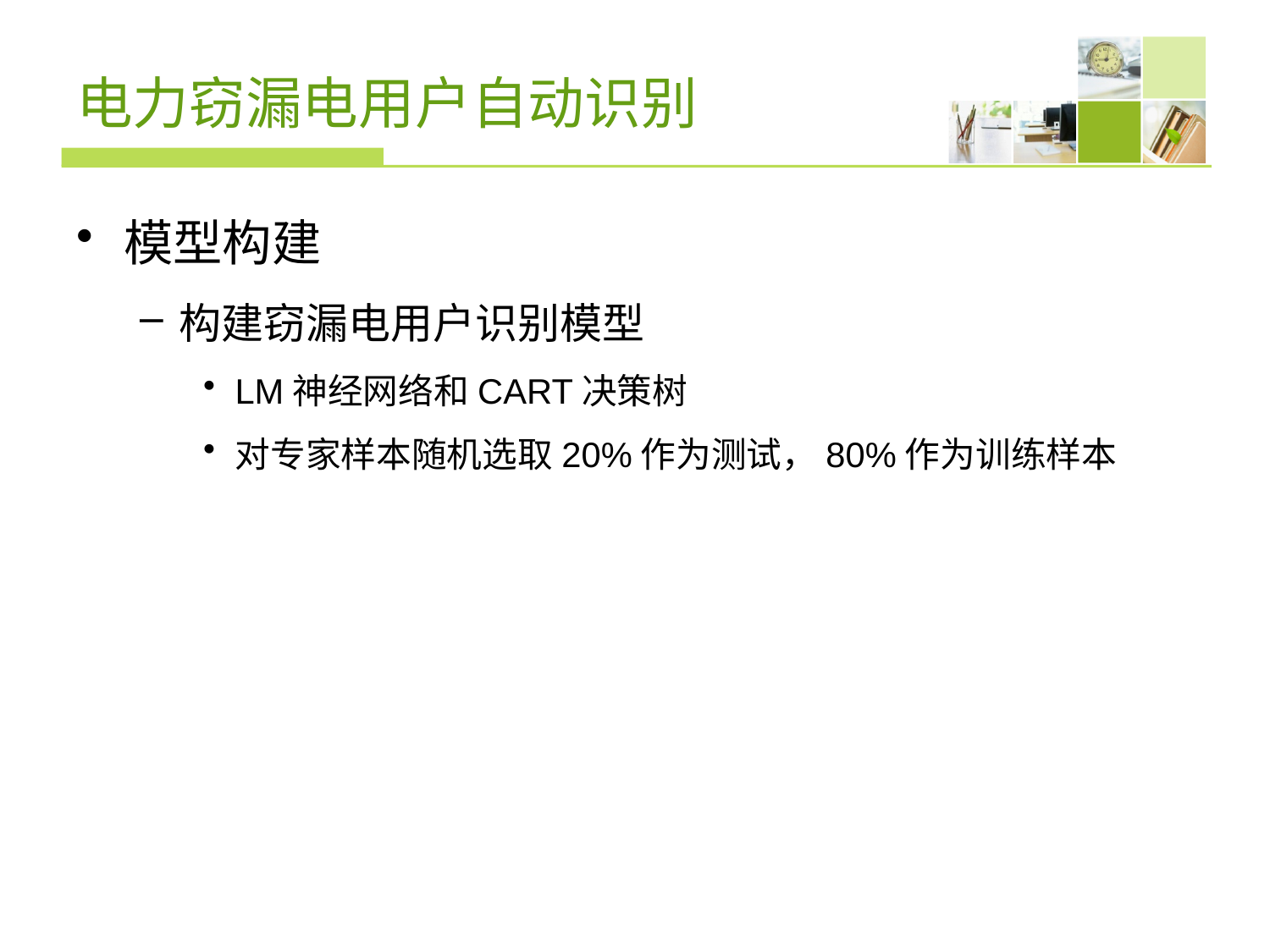

# 电力窃漏电用户自动识别
模型构建
构建窃漏电用户识别模型
LM神经网络和CART决策树
对专家样本随机选取20%作为测试，80%作为训练样本